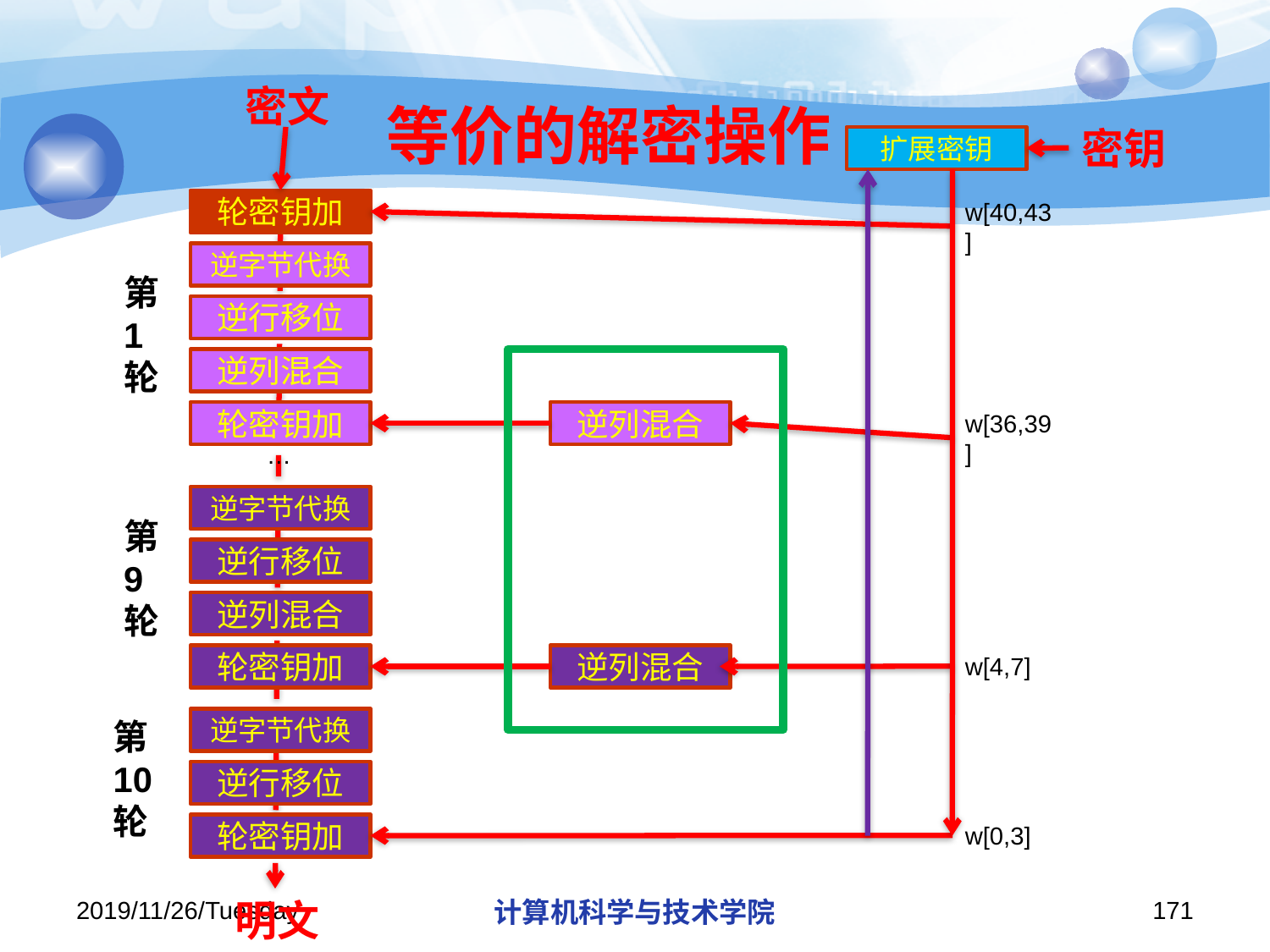

密文
# 等价的解密操作
密钥
扩展密钥
轮密钥加
w[40,43]
逆字节代换
第
1
轮
逆行移位
逆列混合

轮密钥加
逆列混合
w[36,39]
…
逆字节代换
第
9
轮
逆行移位
逆列混合
轮密钥加
逆列混合
w[4,7]
第
10
轮
逆字节代换
逆行移位
轮密钥加
w[0,3]
明文
2019/11/26/Tuesday
计算机科学与技术学院
171